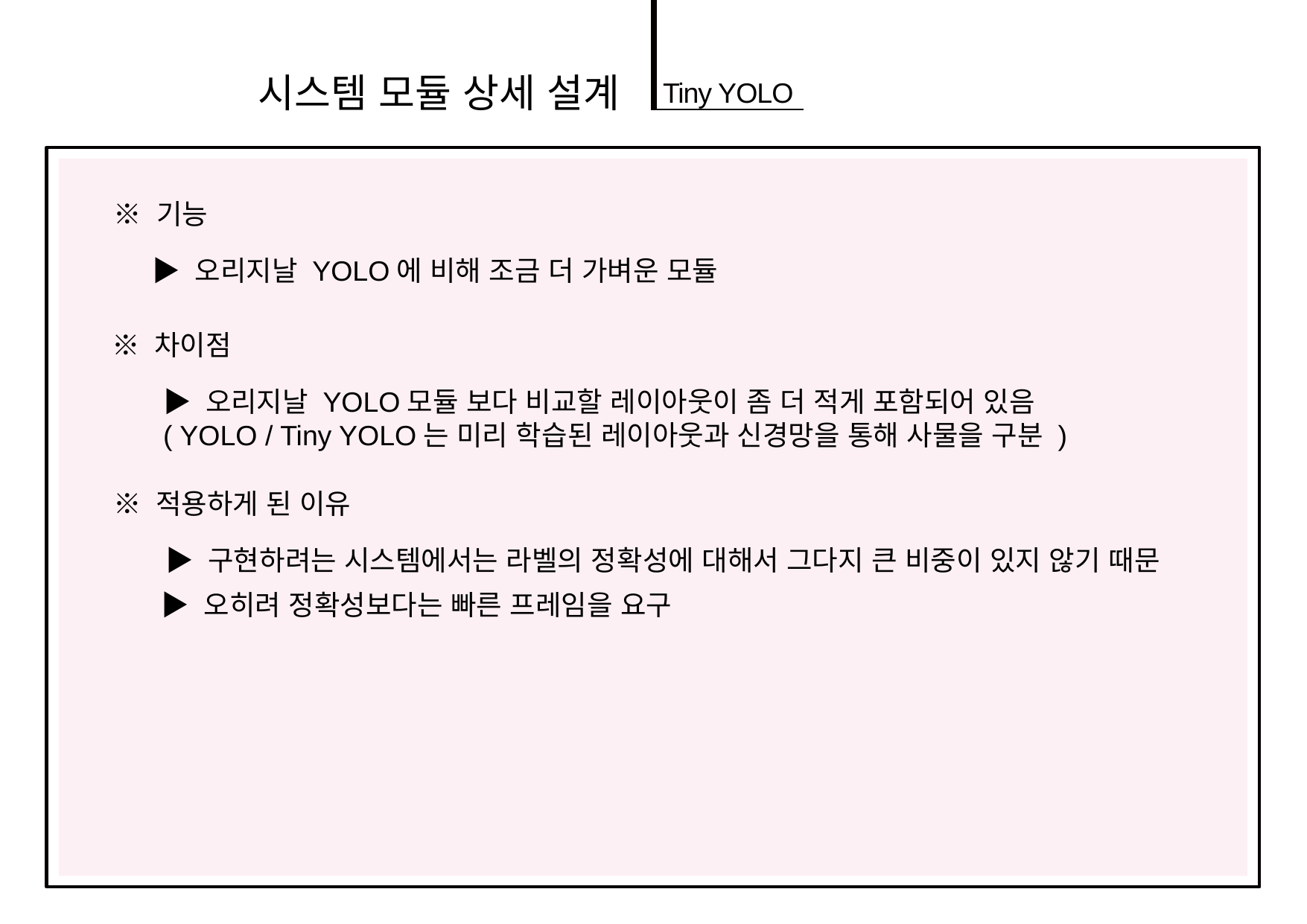

시스템 모듈 상세 설계
Tiny YOLO

※ 기능
▶ 오리지날 YOLO에 비해 조금 더 가벼운 모듈
※ 차이점
▶ 오리지날 YOLO모듈 보다 비교할 레이아웃이 좀 더 적게 포함되어 있음
( YOLO / Tiny YOLO는 미리 학습된 레이아웃과 신경망을 통해 사물을 구분 )
※ 적용하게 된 이유
▶ 구현하려는 시스템에서는 라벨의 정확성에 대해서 그다지 큰 비중이 있지 않기 때문
▶ 오히려 정확성보다는 빠른 프레임을 요구